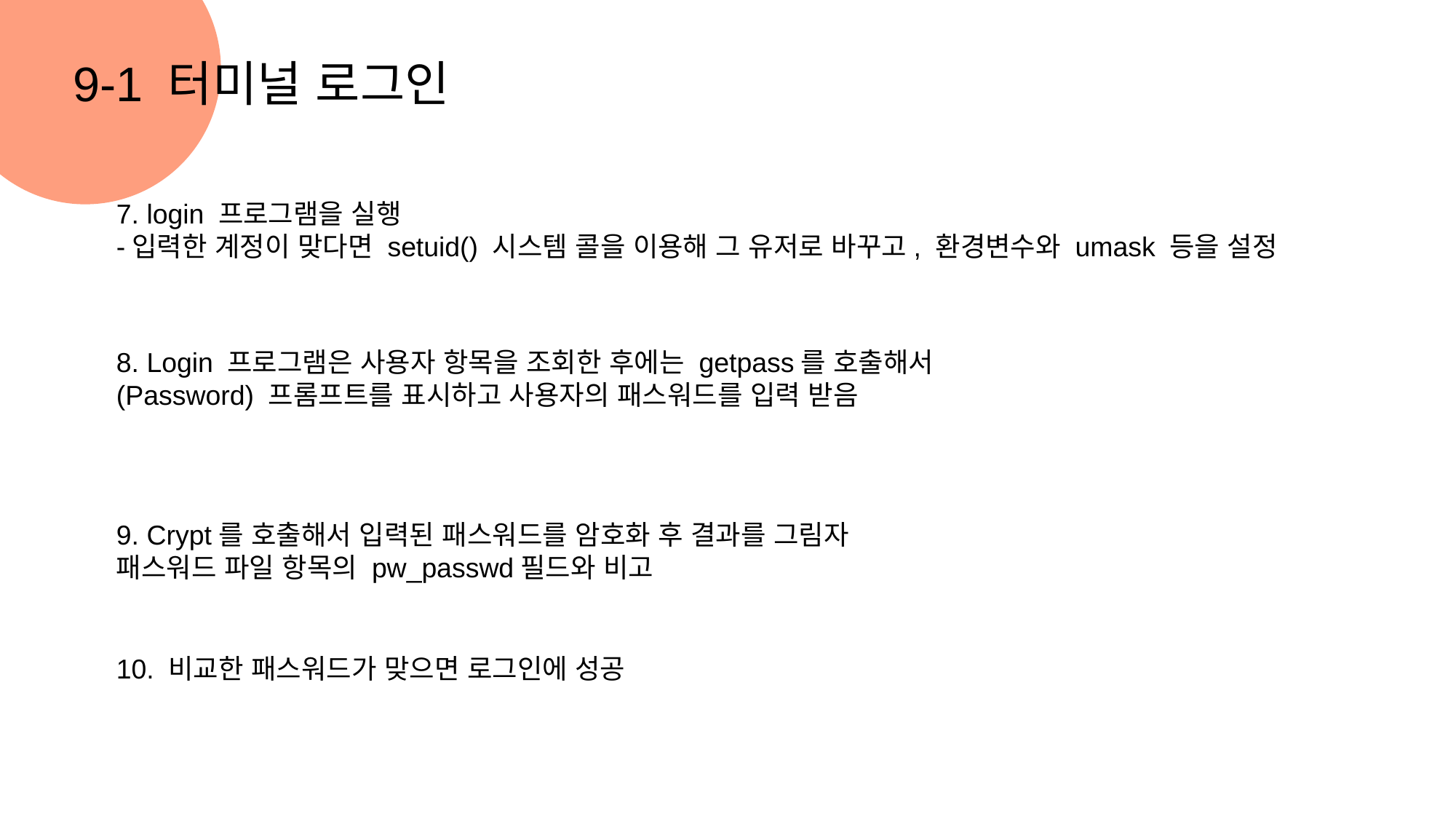

9-1 터미널 로그인
7. login 프로그램을 실행
-입력한 계정이 맞다면 setuid() 시스템 콜을 이용해 그 유저로 바꾸고, 환경변수와 umask 등을 설정
8. Login 프로그램은 사용자 항목을 조회한 후에는 getpass를 호출해서 (Password) 프롬프트를 표시하고 사용자의 패스워드를 입력 받음
설명
9. Crypt를 호출해서 입력된 패스워드를 암호화 후 결과를 그림자 패스워드 파일 항목의 pw_passwd필드와 비고
10. 비교한 패스워드가 맞으면 로그인에 성공